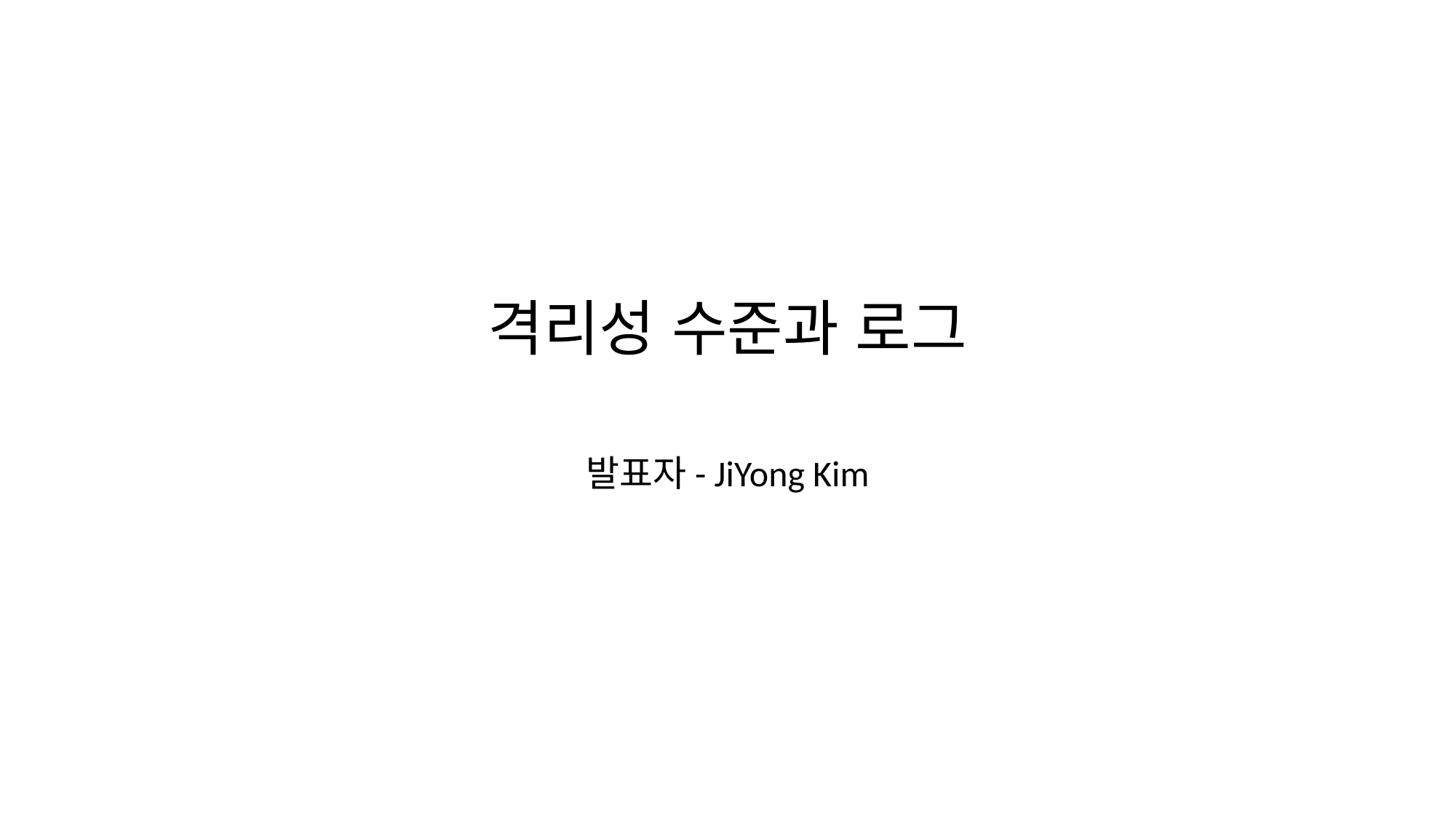

# 격리성 수준과 로그
발표자- JiYong Kim